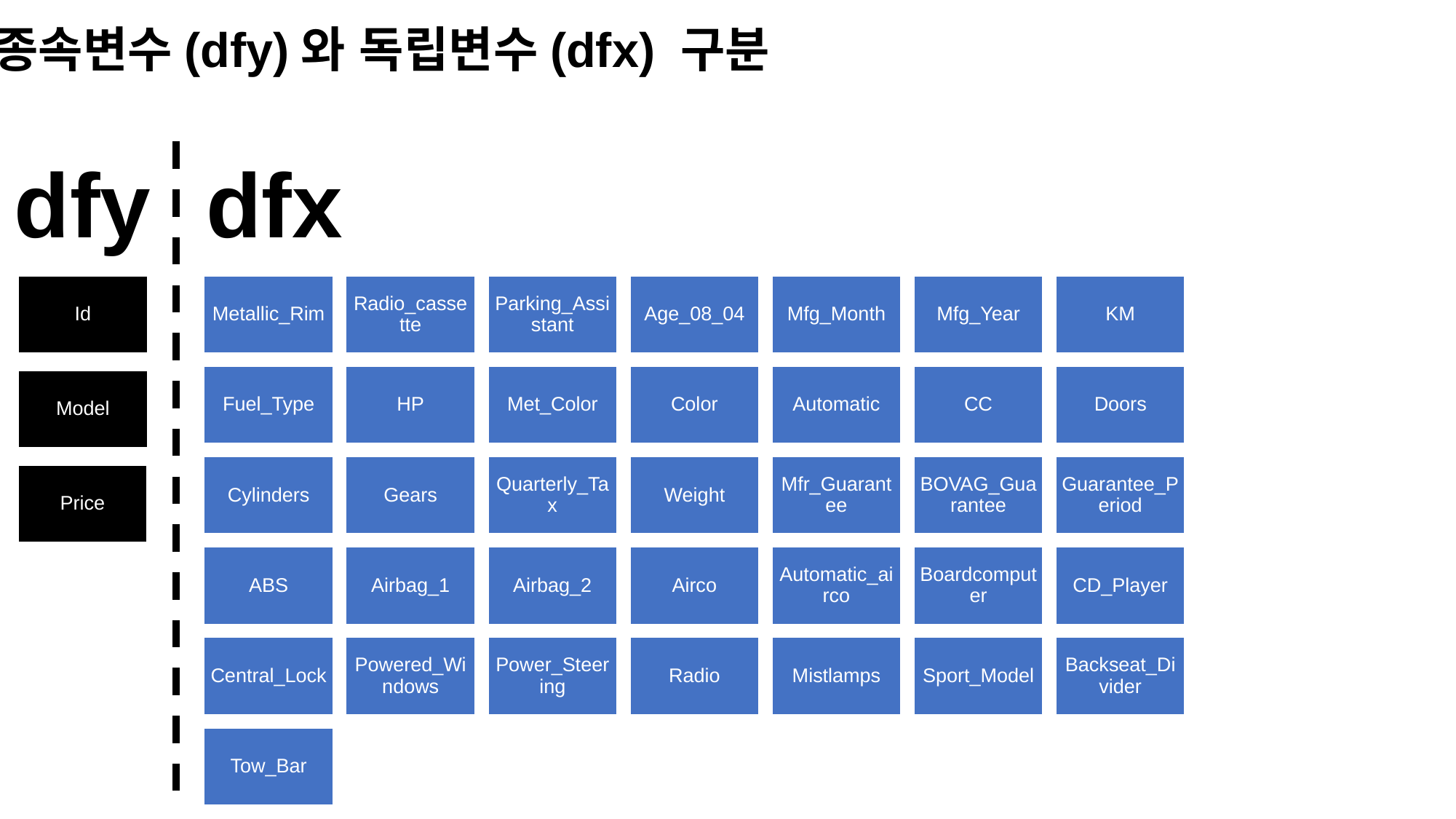

종속변수(dfy)와 독립변수(dfx) 구분
dfy
dfx
Metallic_Rim
Radio_cassette
Parking_Assistant
Id
Age_08_04
Mfg_Month
Mfg_Year
KM
Fuel_Type
HP
Met_Color
Color
Automatic
CC
Doors
Model
Cylinders
Gears
Quarterly_Tax
Weight
Mfr_Guarantee
BOVAG_Guarantee
Guarantee_Period
Price
ABS
Airbag_1
Airbag_2
Airco
Automatic_airco
Boardcomputer
CD_Player
Central_Lock
Powered_Windows
Power_Steering
Radio
Mistlamps
Sport_Model
Backseat_Divider
Tow_Bar